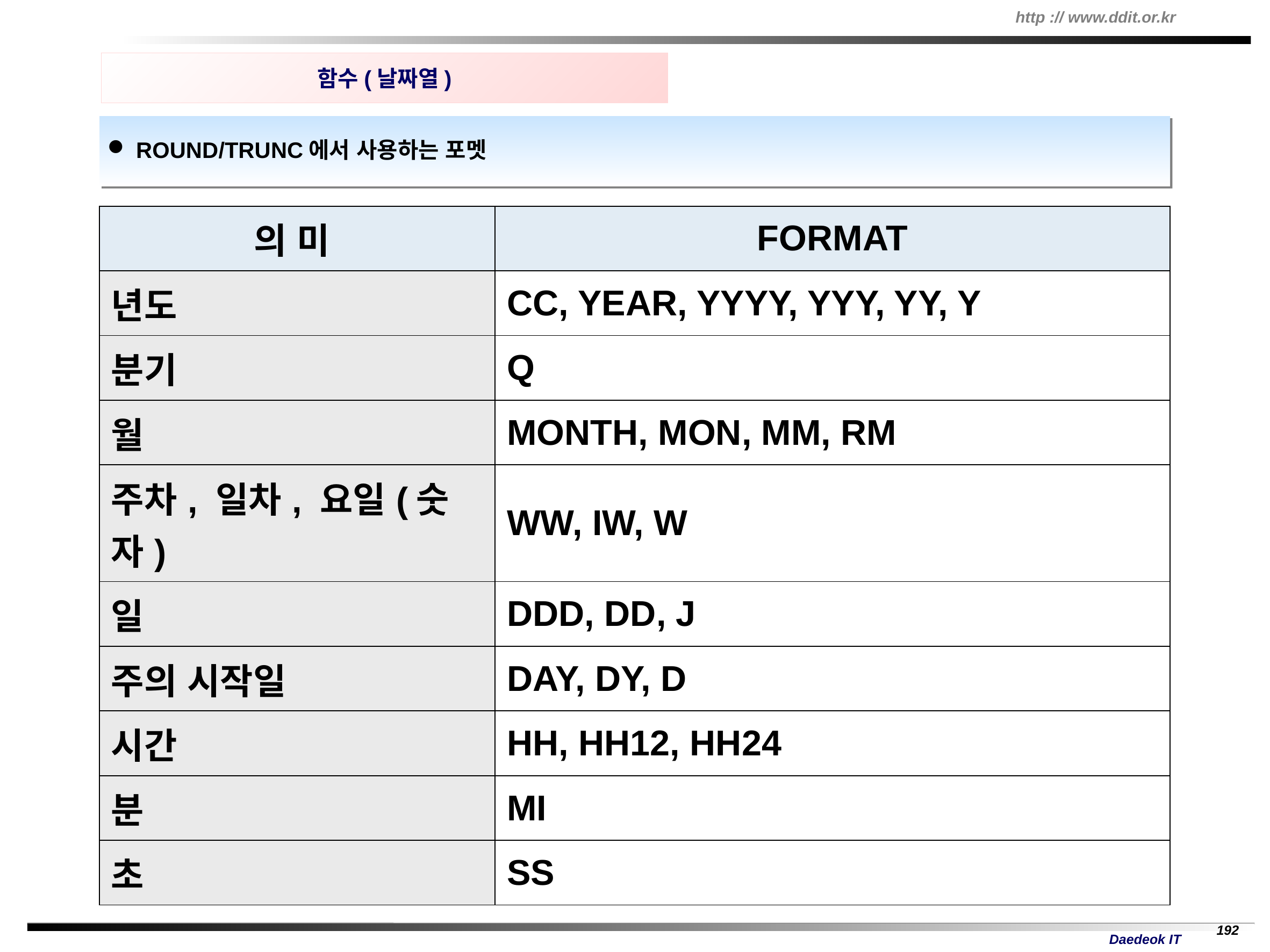

함수(날짜열)
 ROUND/TRUNC에서 사용하는 포멧
| 의 미 | FORMAT |
| --- | --- |
| 년도 | CC, YEAR, YYYY, YYY, YY, Y |
| 분기 | Q |
| 월 | MONTH, MON, MM, RM |
| 주차, 일차, 요일(숫자) | WW, IW, W |
| 일 | DDD, DD, J |
| 주의 시작일 | DAY, DY, D |
| 시간 | HH, HH12, HH24 |
| 분 | MI |
| 초 | SS |